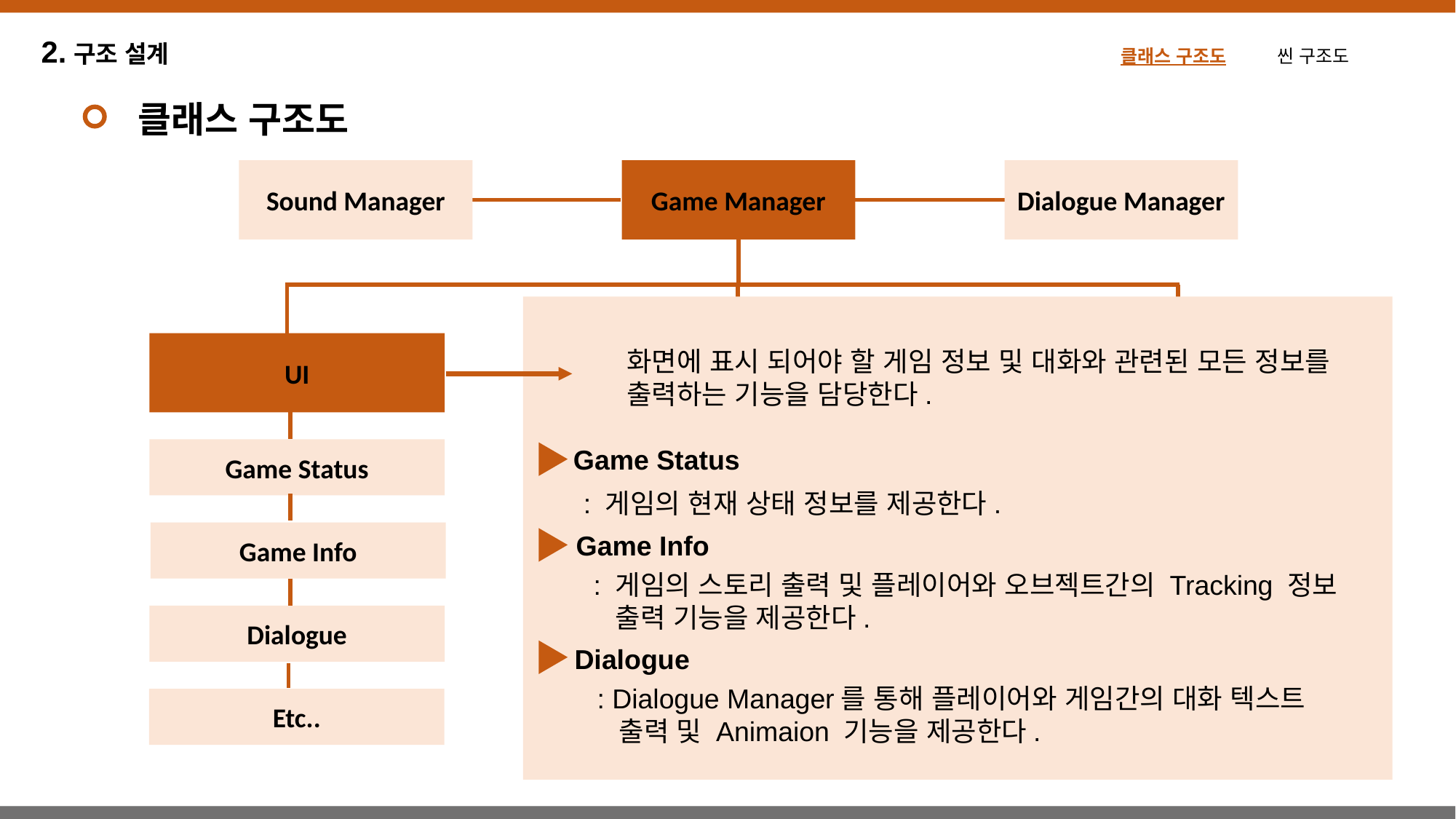

2.구조 설계
클래스 구조도          씬 구조도
클래스 구조도

Sound Manager
Game Manager
Dialogue Manager

UI
UI
Item
화면에 표시 되어야 할 게임 정보 및 대화와 관련된 모든 정보를
출력하는 기능을 담당한다.
Game Status
Game Status
Game Status
Sound Item

: 게임의 현재 상태 정보를 제공한다.
Game Info
Game Info
Interactable Item
Game Info

: 게임의 스토리 출력 및 플레이어와 오브젝트간의 Tracking 정보
  출력 기능을 제공한다.
Dialogue
Dialogue
Non-Interactable Item
Dialogue

: Dialogue Manager를 통해 플레이어와 게임간의 대화 텍스트
  출력 및 Animaion 기능을 제공한다.
Etc..
Etc..
Etc..